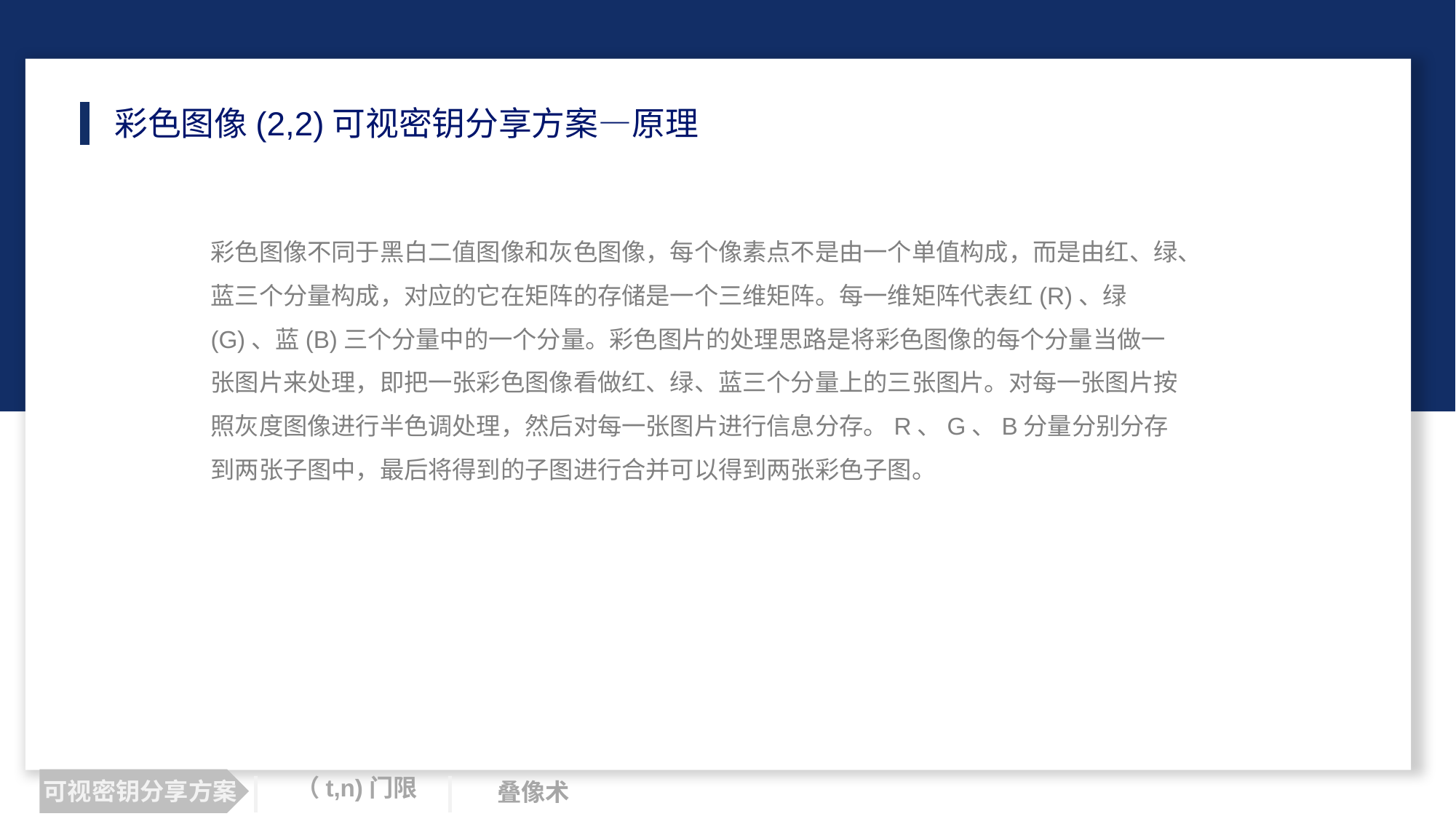

彩色图像(2,2)可视密钥分享方案—原理
彩色图像不同于黑白二值图像和灰色图像，每个像素点不是由一个单值构成，而是由红、绿、蓝三个分量构成，对应的它在矩阵的存储是一个三维矩阵。每一维矩阵代表红(R)、绿(G)、蓝(B)三个分量中的一个分量。彩色图片的处理思路是将彩色图像的每个分量当做一张图片来处理，即把一张彩色图像看做红、绿、蓝三个分量上的三张图片。对每一张图片按照灰度图像进行半色调处理，然后对每一张图片进行信息分存。R、G、B分量分别分存到两张子图中，最后将得到的子图进行合并可以得到两张彩色子图。
（t,n)门限
可视密钥分享方案
叠像术